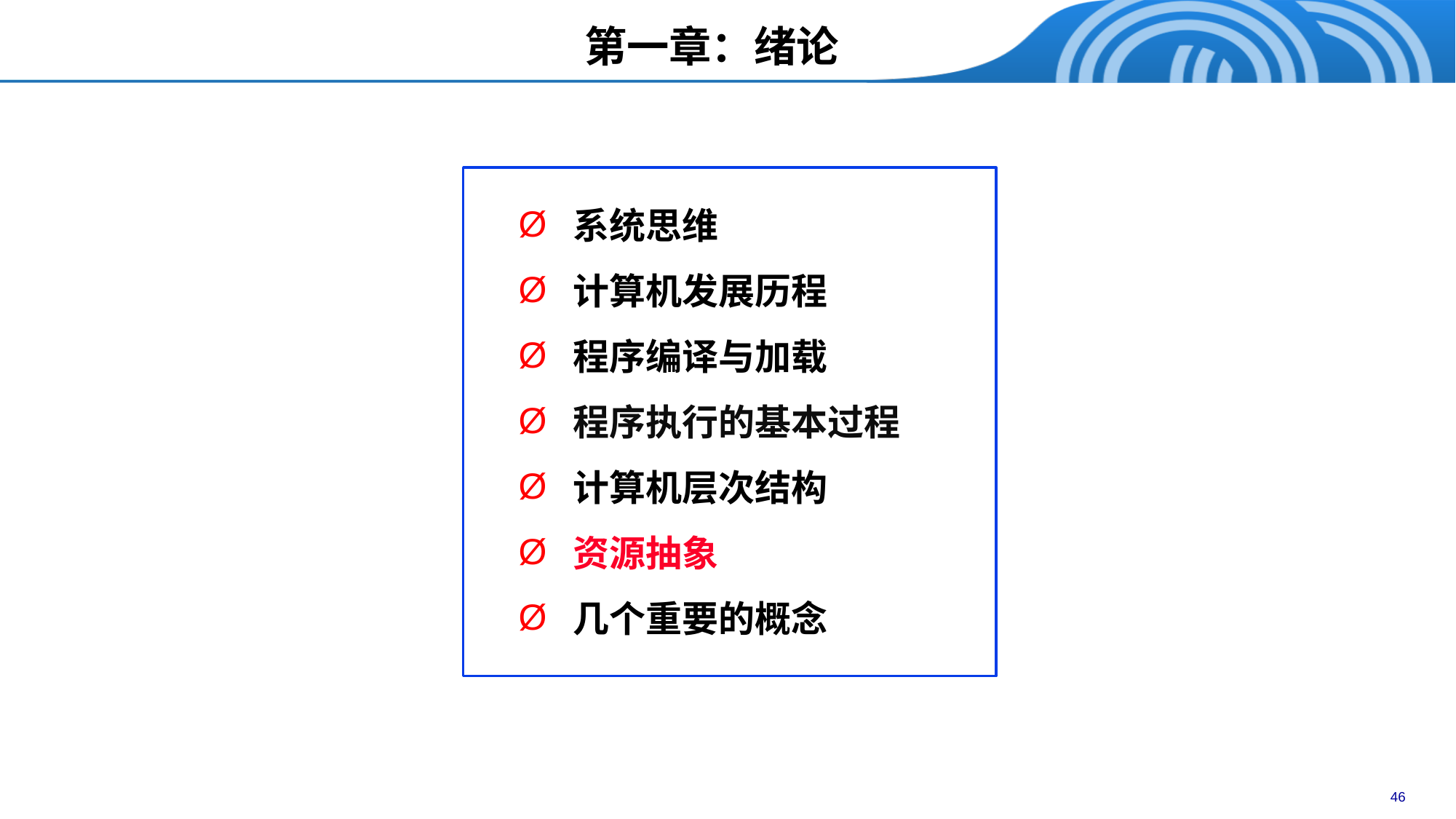

第一章：绪论

系统思维
计算机发展历程
程序编译与加载
程序执行的基本过程
计算机层次结构
资源抽象
几个重要的概念